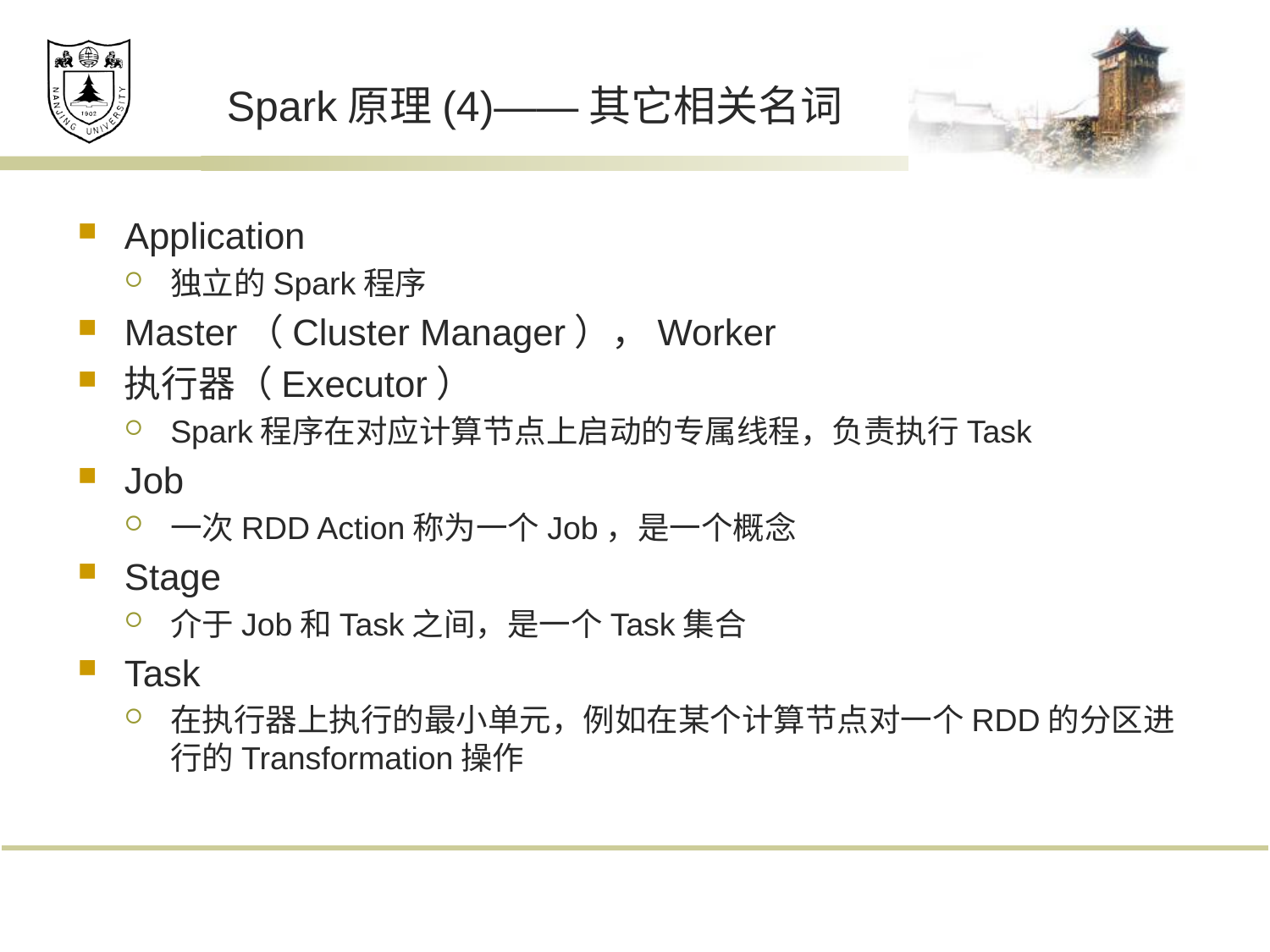

# Spark原理(4)——其它相关名词
Application
独立的Spark程序
Master（Cluster Manager），Worker
执行器（Executor）
Spark程序在对应计算节点上启动的专属线程，负责执行Task
Job
一次RDD Action称为一个Job，是一个概念
Stage
介于Job和Task之间，是一个Task集合
Task
在执行器上执行的最小单元，例如在某个计算节点对一个RDD的分区进行的Transformation操作